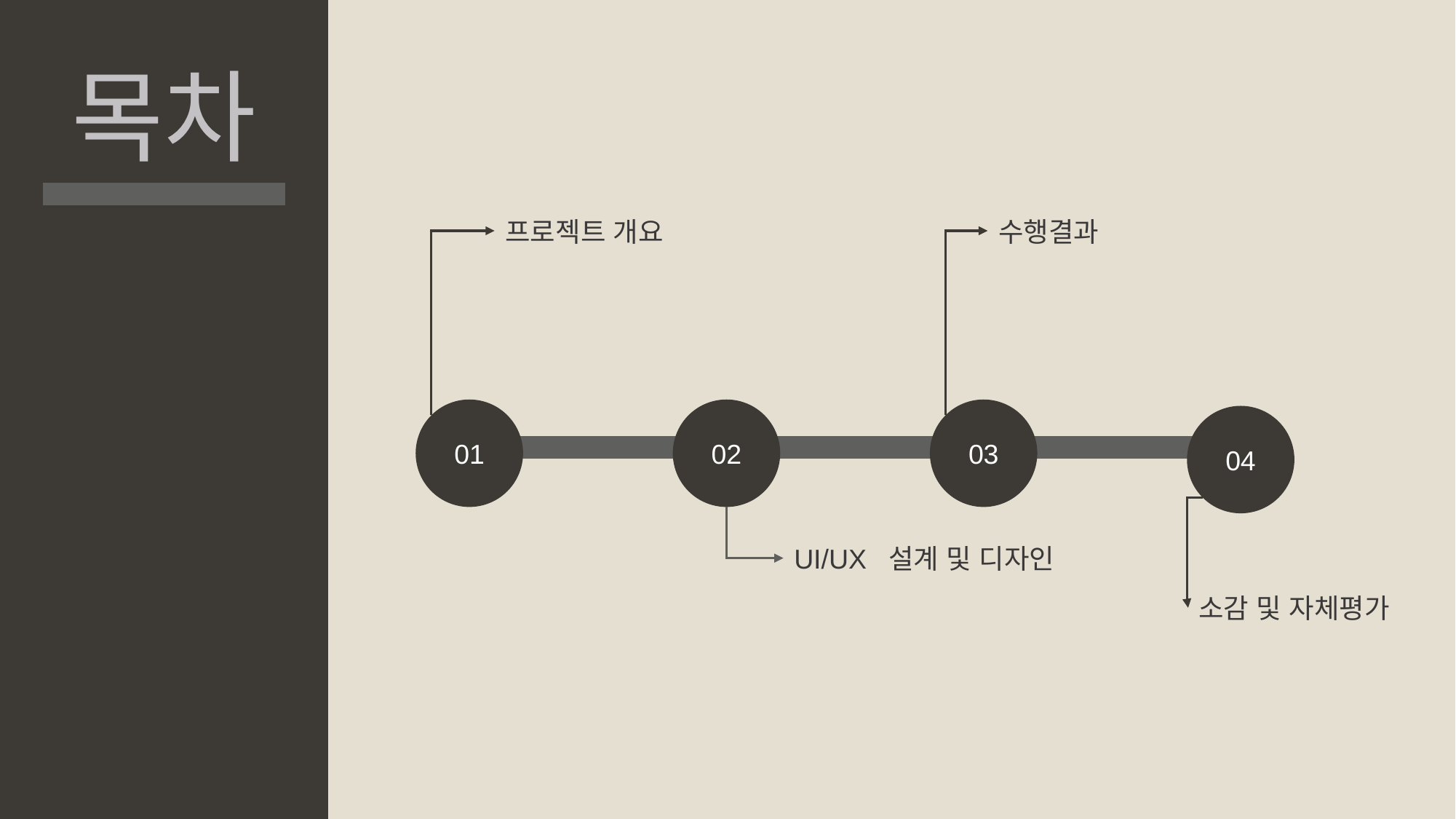

목차
프로젝트 개요
수행결과
01
02
03
04
UI/UX  설계 및 디자인
소감 및 자체평가